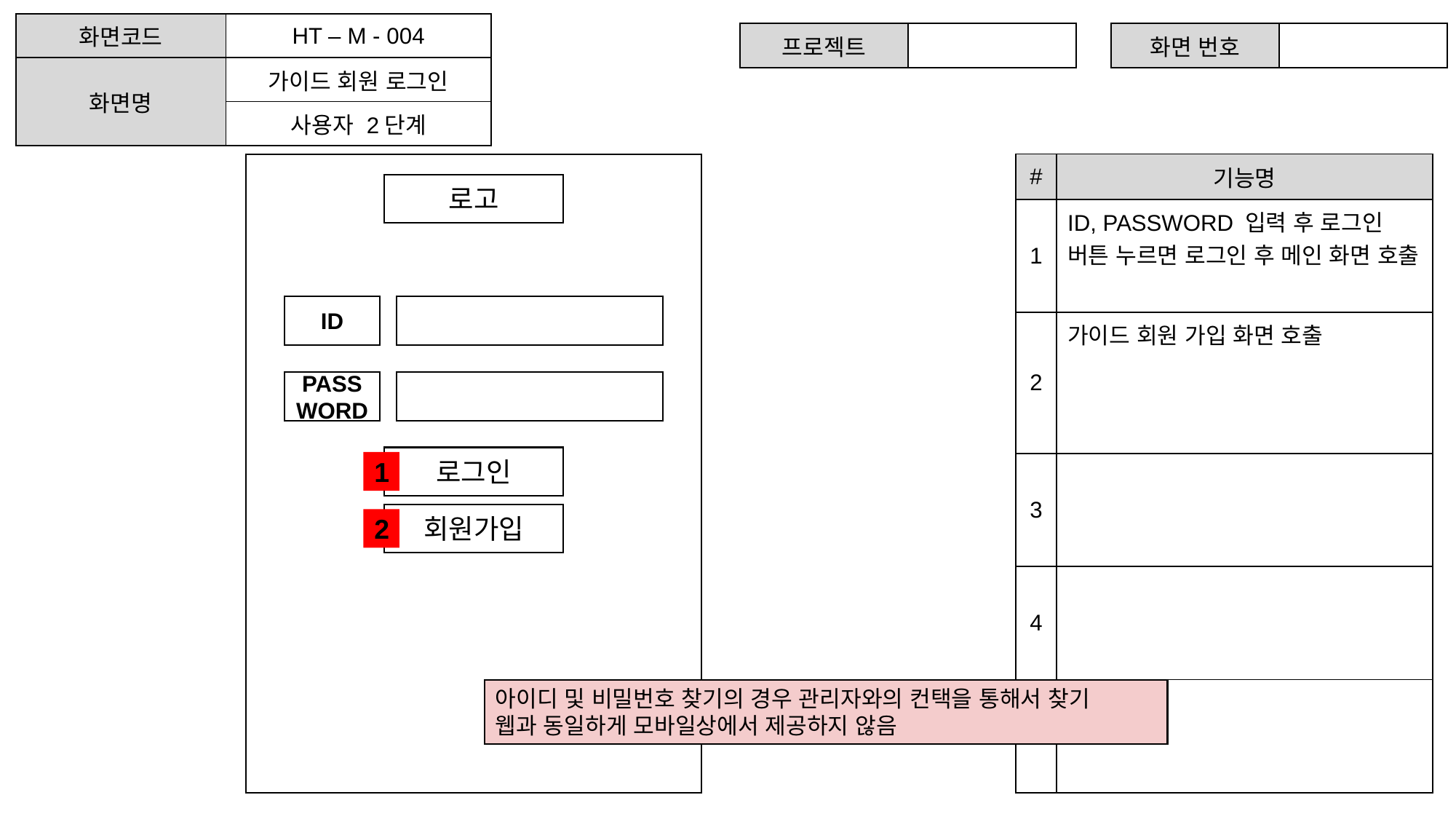

| 화면코드 | HT – M - 004 |
| --- | --- |
| 화면명 | 가이드 회원 로그인 |
|  | 사용자 2단계 |
| 프로젝트 |  |
| --- | --- |
| 화면 번호 |  |
| --- | --- |

| # | 기능명 |
| --- | --- |
| 1 | ID, PASSWORD 입력 후 로그인 버튼 누르면 로그인 후 메인 화면 호출 |
| 2 | 가이드 회원 가입 화면 호출 |
| 3 |  |
| 4 |  |
| 5 |  |
로고
ID

PASSWORD

로그인
1
회원가입
2
아이디 및 비밀번호 찾기의 경우 관리자와의 컨택을 통해서 찾기
웹과 동일하게 모바일상에서 제공하지 않음